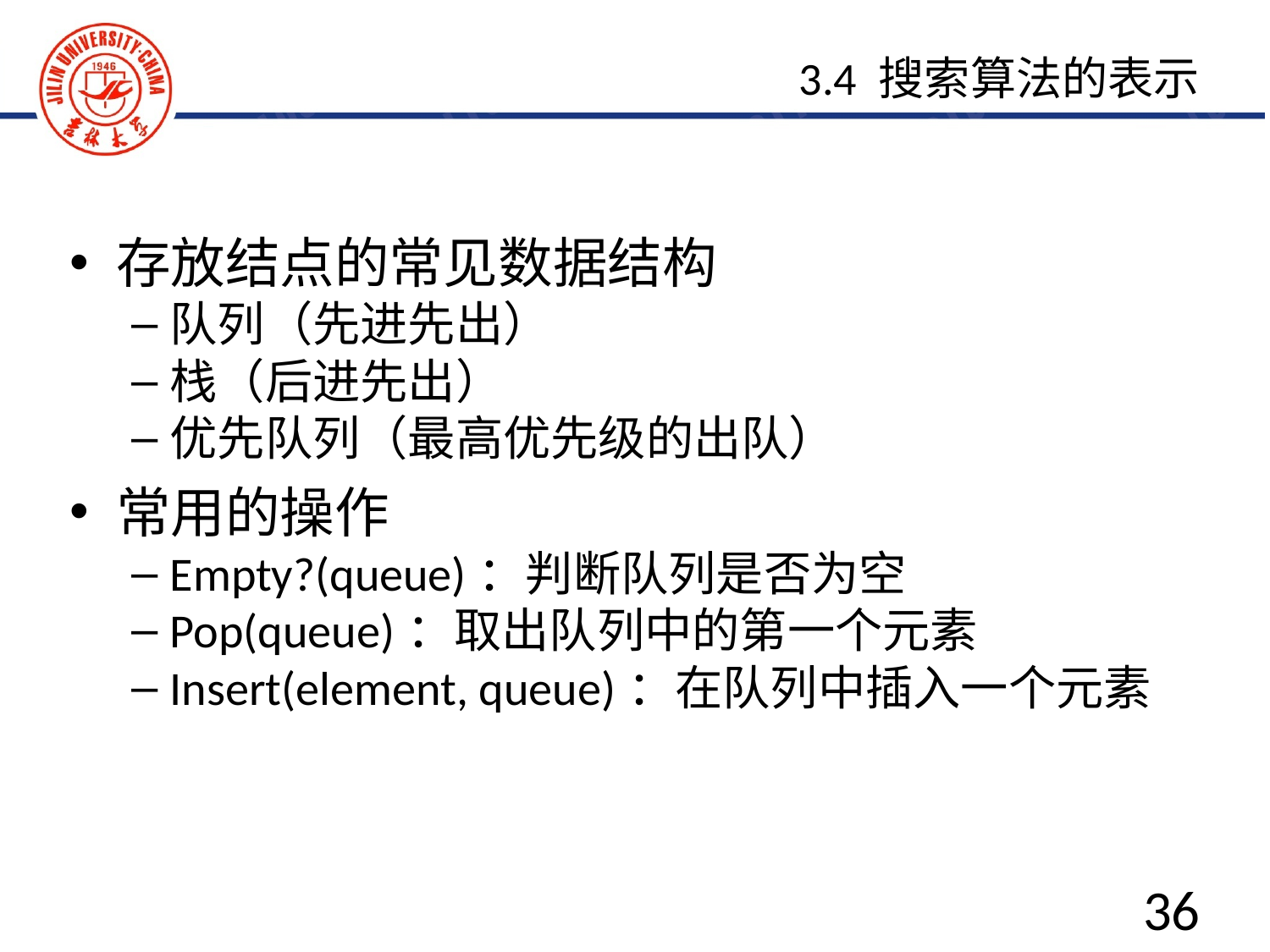

3.4 搜索算法的表示
存放结点的常见数据结构
队列（先进先出）
栈（后进先出）
优先队列（最高优先级的出队）
常用的操作
Empty?(queue)：判断队列是否为空
Pop(queue)：取出队列中的第一个元素
Insert(element, queue)：在队列中插入一个元素
36